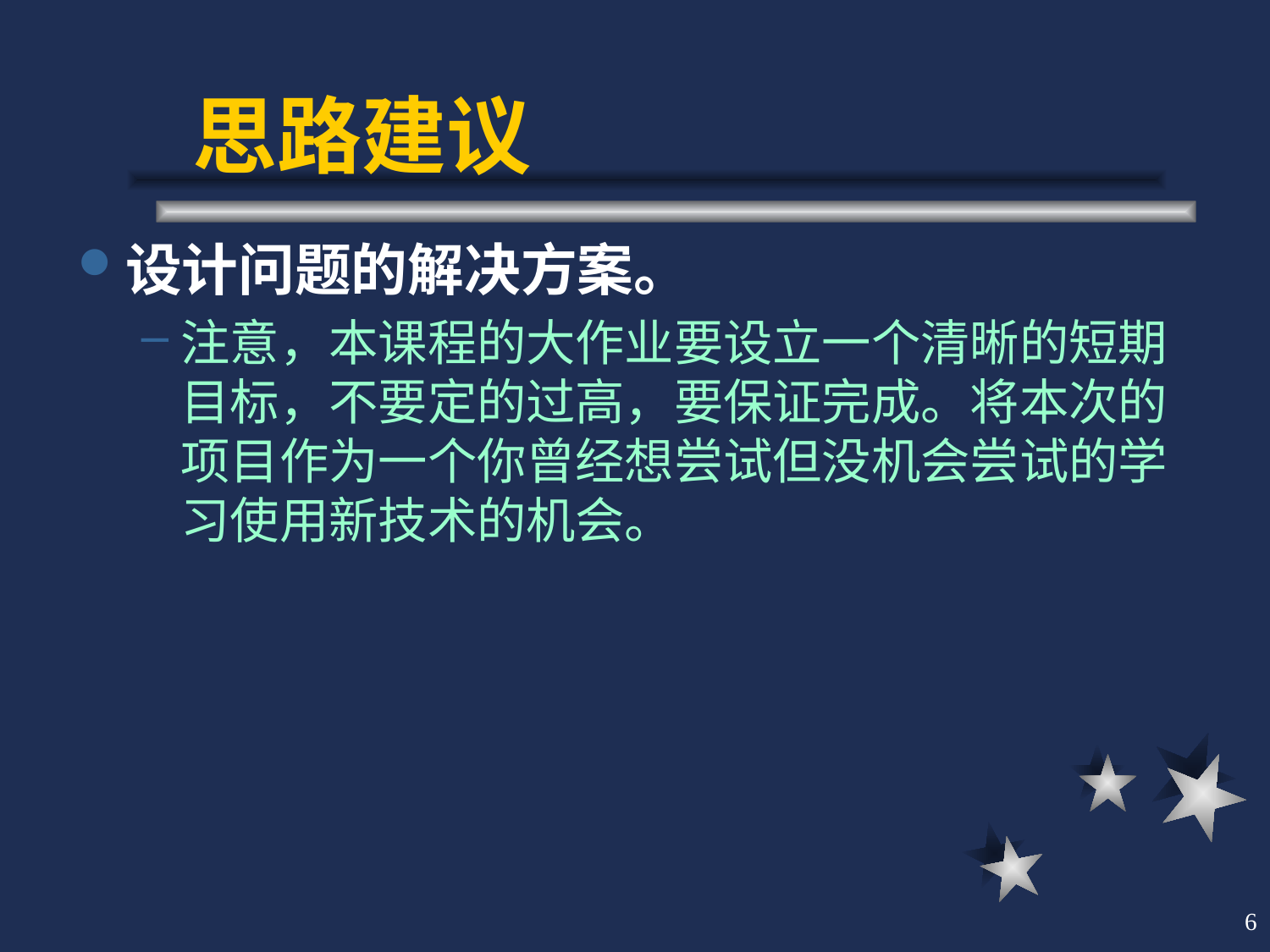

# 思路建议
设计问题的解决方案。
注意，本课程的大作业要设立一个清晰的短期目标，不要定的过高，要保证完成。将本次的项目作为一个你曾经想尝试但没机会尝试的学习使用新技术的机会。
6